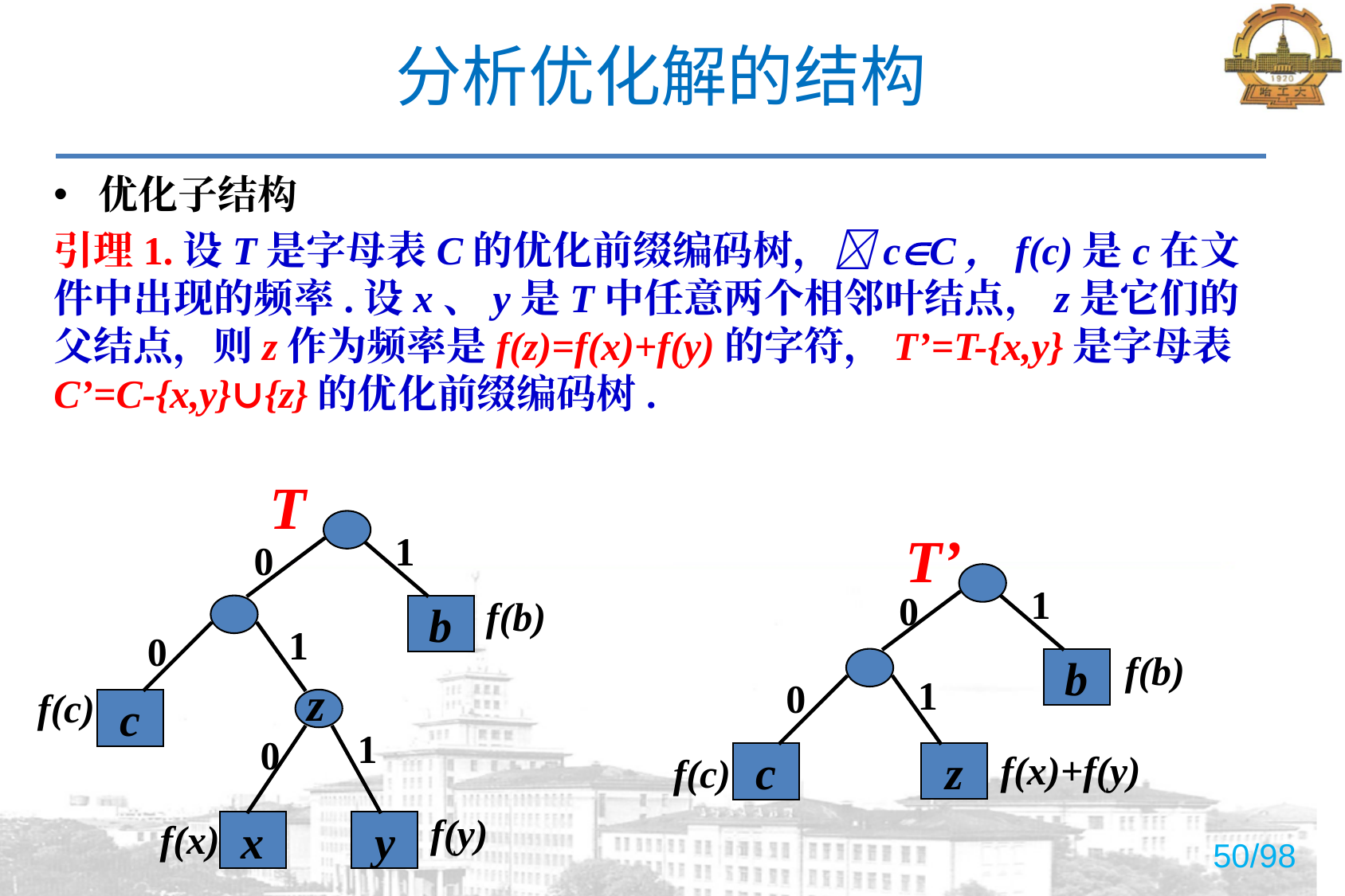

# 分析优化解的结构
优化子结构
引理1.设T是字母表C的优化前缀编码树，∀c∈C，f(c)是c在文件中出现的频率.设x、y是T中任意两个相邻叶结点，z是它们的父结点，则z作为频率是f(z)=f(x)+f(y)的字符，T’=T-{x,y}是字母表C’=C-{x,y}∪{z}的优化前缀编码树.
T

b

c

x
y
1
0
f(b)
1
0
f(c)
1
0
f(y)
f(x)
z
T’

b

z
c
1
0
f(b)
1
0
f(x)+f(y)
f(c)